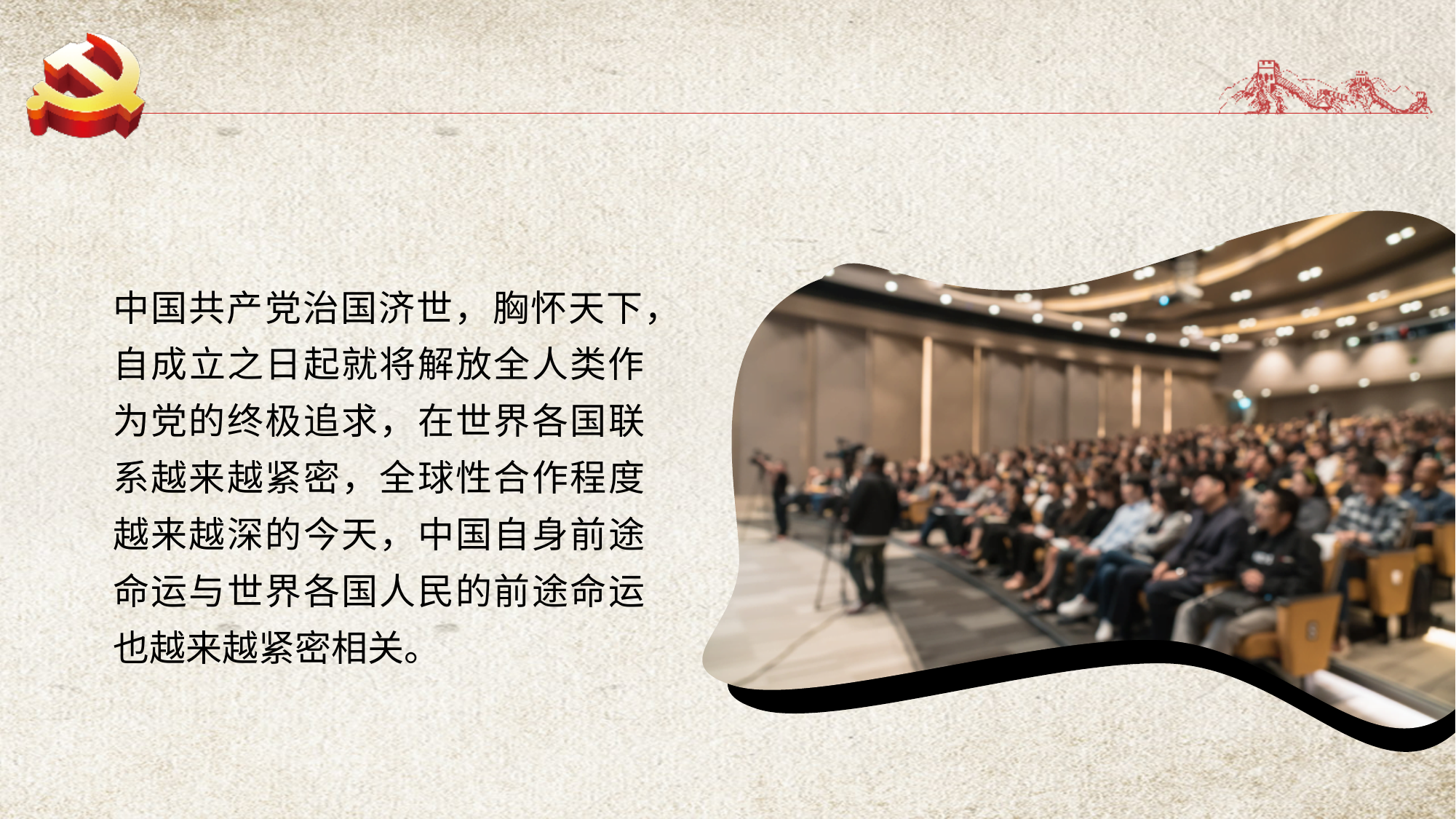

中国共产党治国济世，胸怀天下，自成立之日起就将解放全人类作为党的终极追求，在世界各国联系越来越紧密，全球性合作程度越来越深的今天，中国自身前途命运与世界各国人民的前途命运也越来越紧密相关。